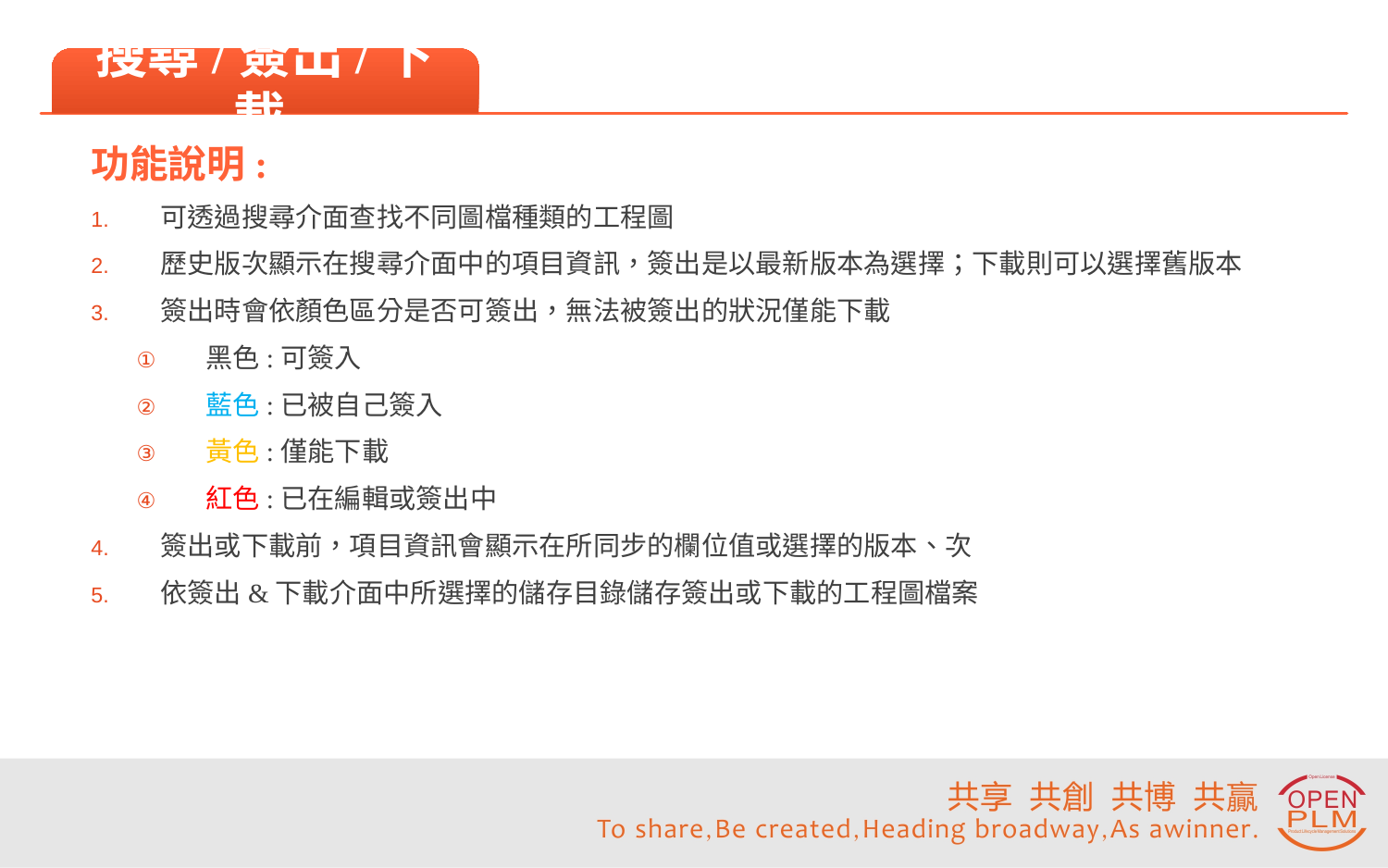

#
搜尋/簽出/下載
功能說明:
可透過搜尋介面查找不同圖檔種類的工程圖
歷史版次顯示在搜尋介面中的項目資訊，簽出是以最新版本為選擇；下載則可以選擇舊版本
簽出時會依顏色區分是否可簽出，無法被簽出的狀況僅能下載
黑色:可簽入
藍色:已被自己簽入
黃色:僅能下載
紅色:已在編輯或簽出中
簽出或下載前，項目資訊會顯示在所同步的欄位值或選擇的版本、次
依簽出&下載介面中所選擇的儲存目錄儲存簽出或下載的工程圖檔案